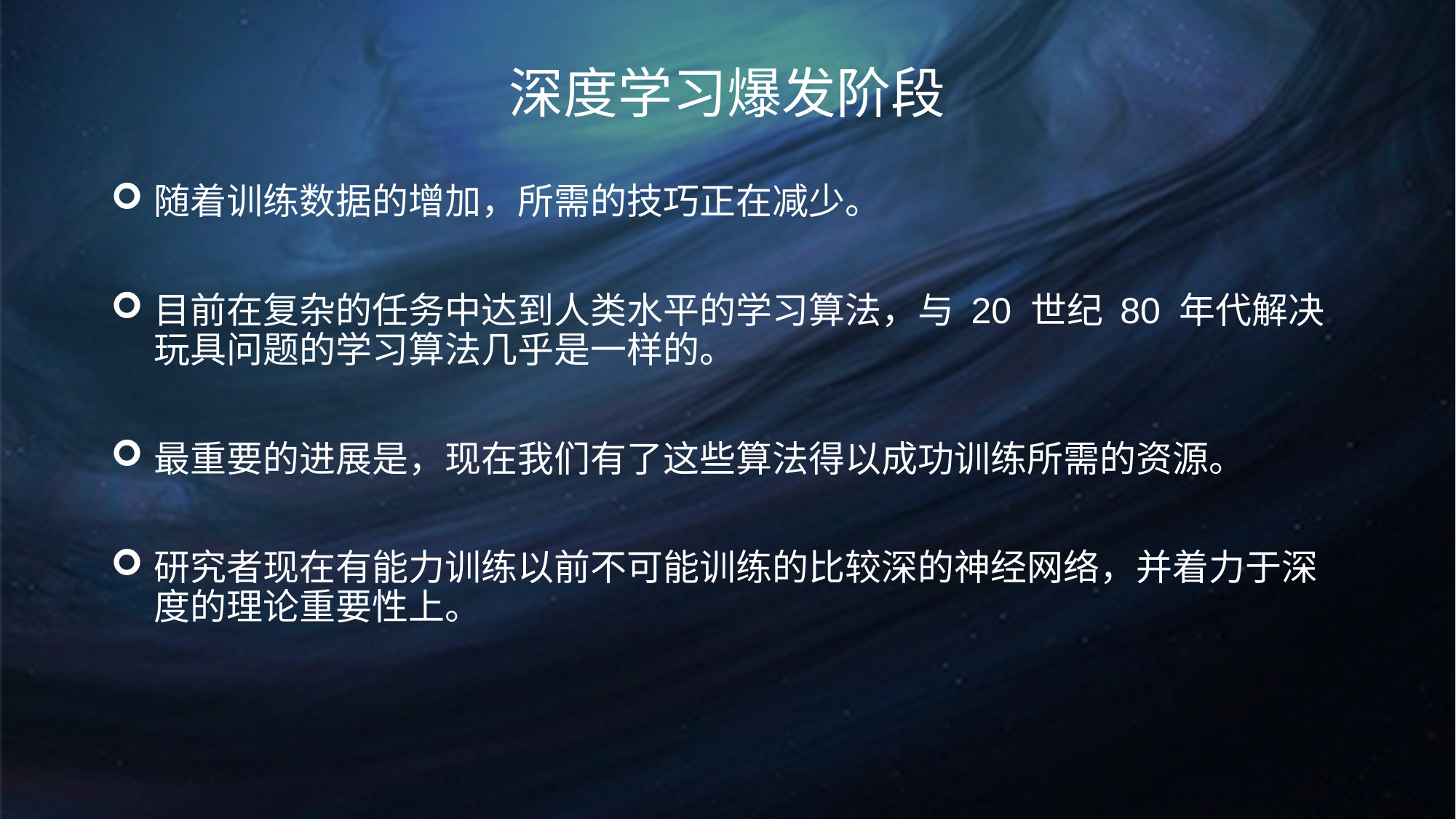

# 深度学习爆发阶段
随着训练数据的增加，所需的技巧正在减少。

目前在复杂的任务中达到人类水平的学习算法，与 20 世纪 80 年代解决玩具问题的学习算法几乎是一样的。

最重要的进展是，现在我们有了这些算法得以成功训练所需的资源。

研究者现在有能力训练以前不可能训练的比较深的神经网络，并着力于深度的理论重要性上。